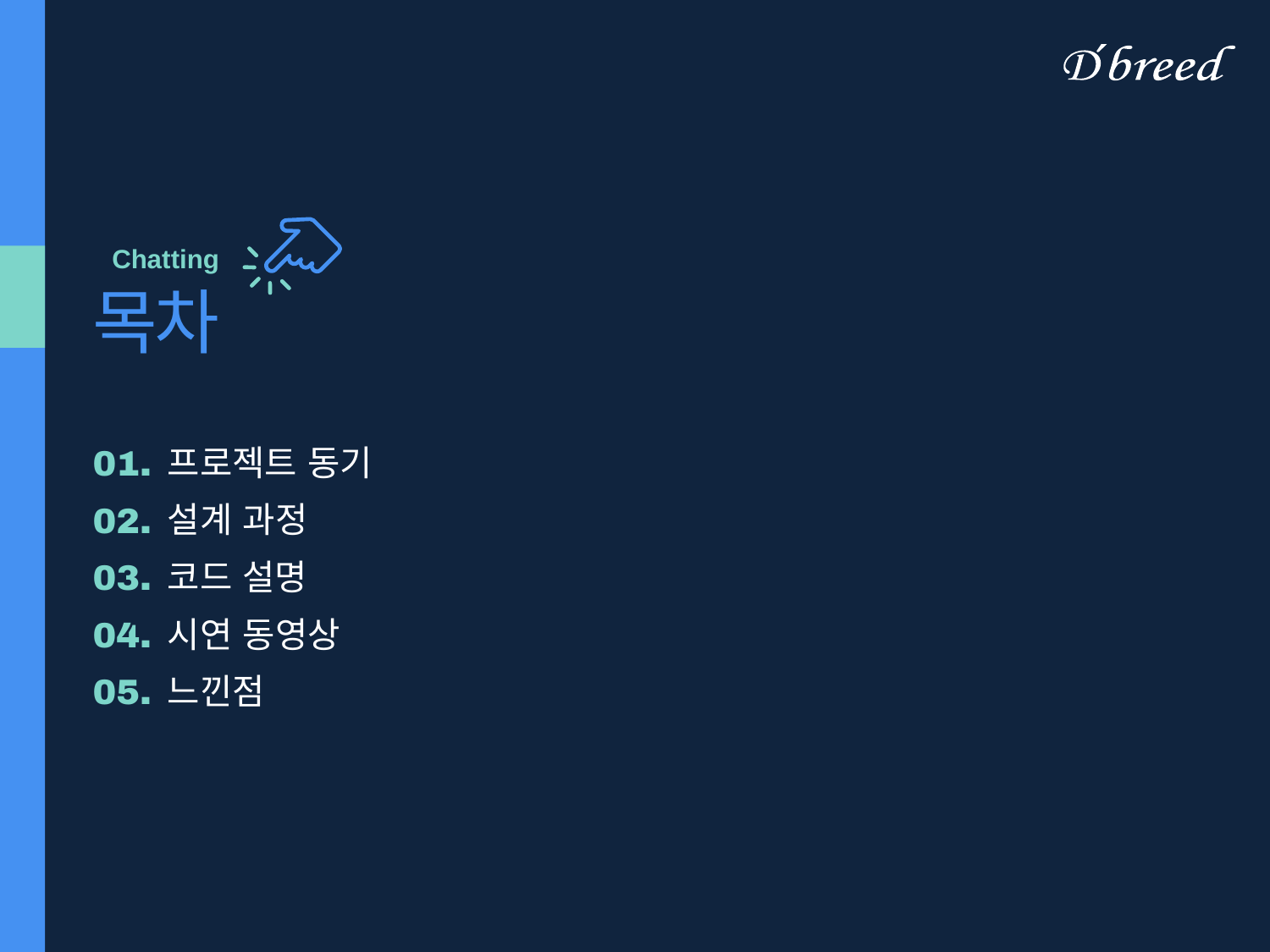

Chatting
목차
01.
프로젝트 동기
설계 과정
02.
03.
코드 설명
04.
시연 동영상
05.
느낀점